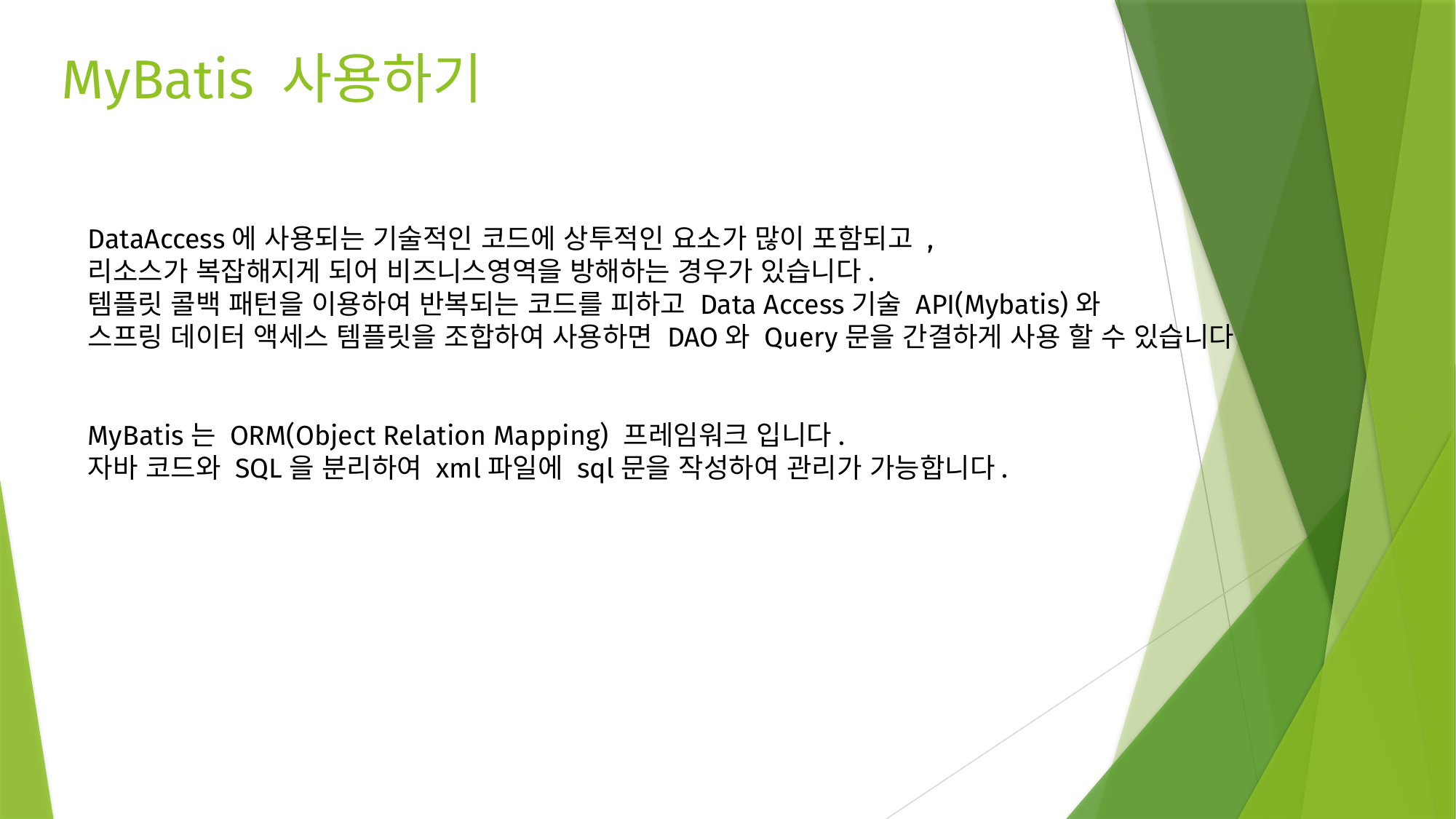

# MyBatis 사용하기
DataAccess에 사용되는 기술적인 코드에 상투적인 요소가 많이 포함되고 ,
리소스가 복잡해지게 되어 비즈니스영역을 방해하는 경우가 있습니다.
템플릿 콜백 패턴을 이용하여 반복되는 코드를 피하고 Data Access기술 API(Mybatis)와
스프링 데이터 액세스 템플릿을 조합하여 사용하면 DAO와 Query문을 간결하게 사용 할 수 있습니다

MyBatis는 ORM(Object Relation Mapping) 프레임워크 입니다.
자바 코드와 SQL을 분리하여 xml파일에 sql문을 작성하여 관리가 가능합니다.